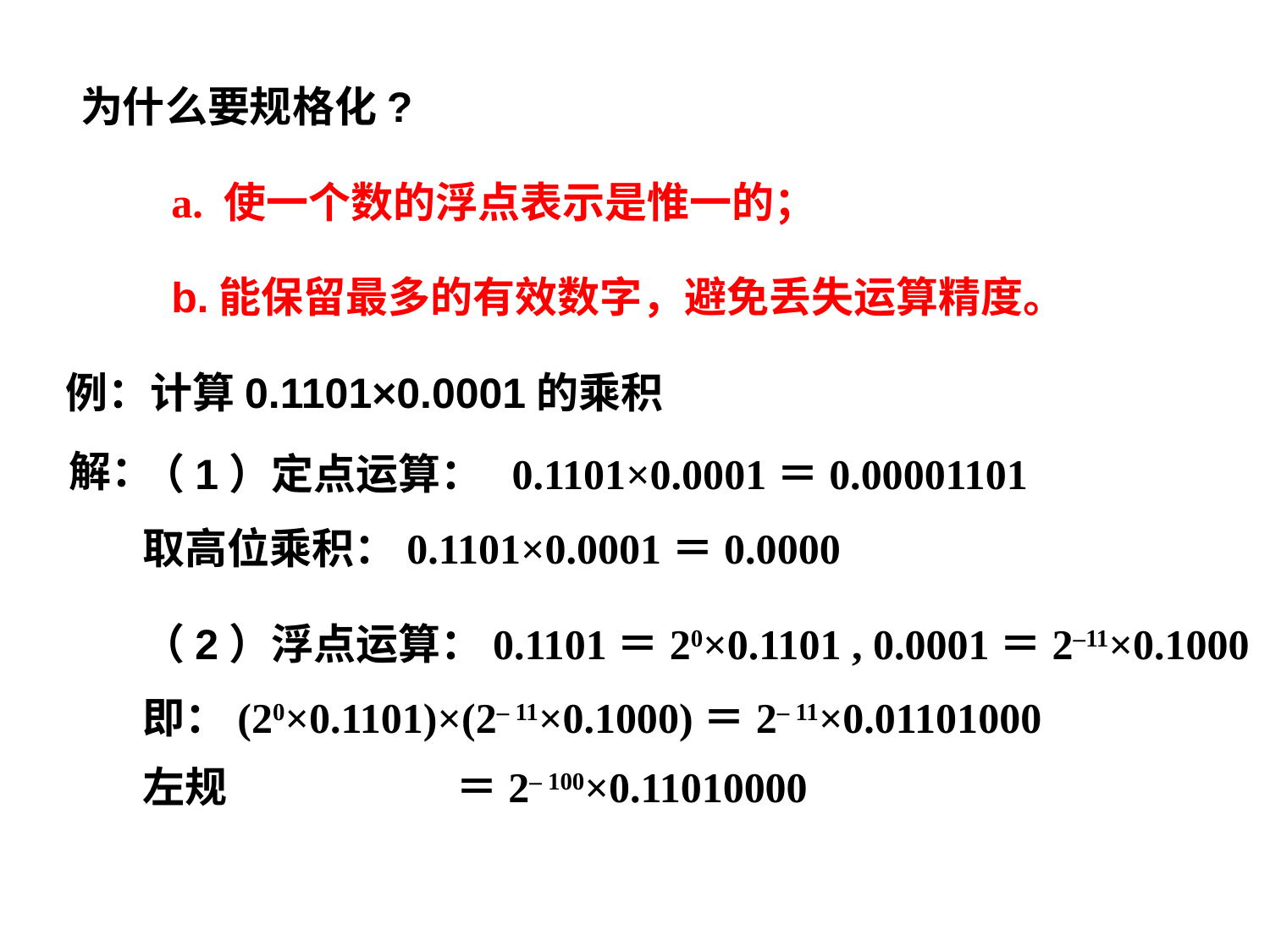

为什么要规格化?
a. 使一个数的浮点表示是惟一的；
b.能保留最多的有效数字，避免丢失运算精度。
例：计算0.1101×0.0001的乘积
解：
（1）定点运算：  0.1101×0.0001＝0.00001101
取高位乘积：0.1101×0.0001＝0.0000
（2）浮点运算：0.1101＝20×0.1101 , 0.0001＝2–11×0.1000
即：(20×0.1101)×(2– 11×0.1000)＝2– 11×0.01101000
左规                        ＝2– 100×0.11010000